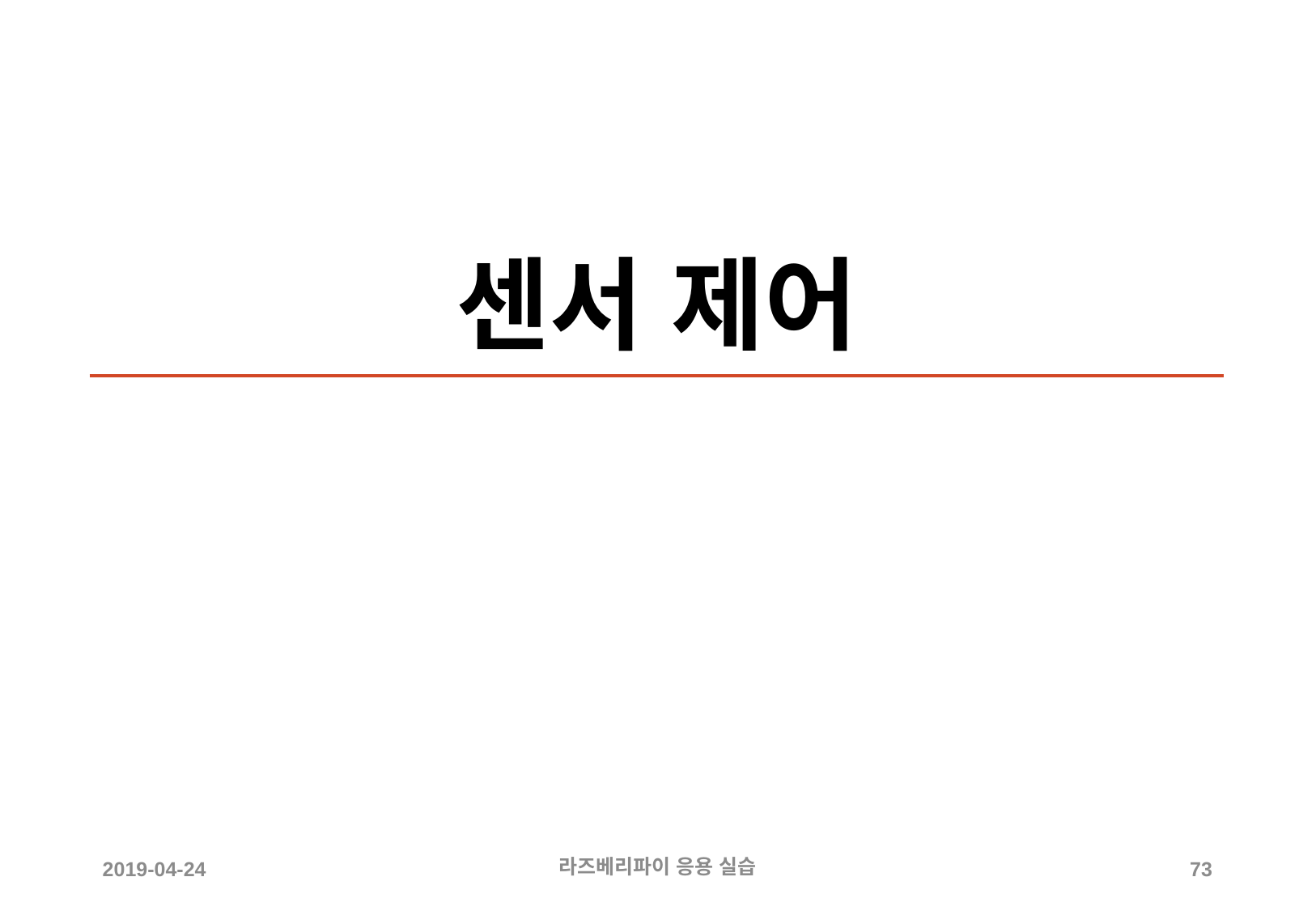

# 센서 제어

2019-04-24
라즈베리파이 응용 실습
73